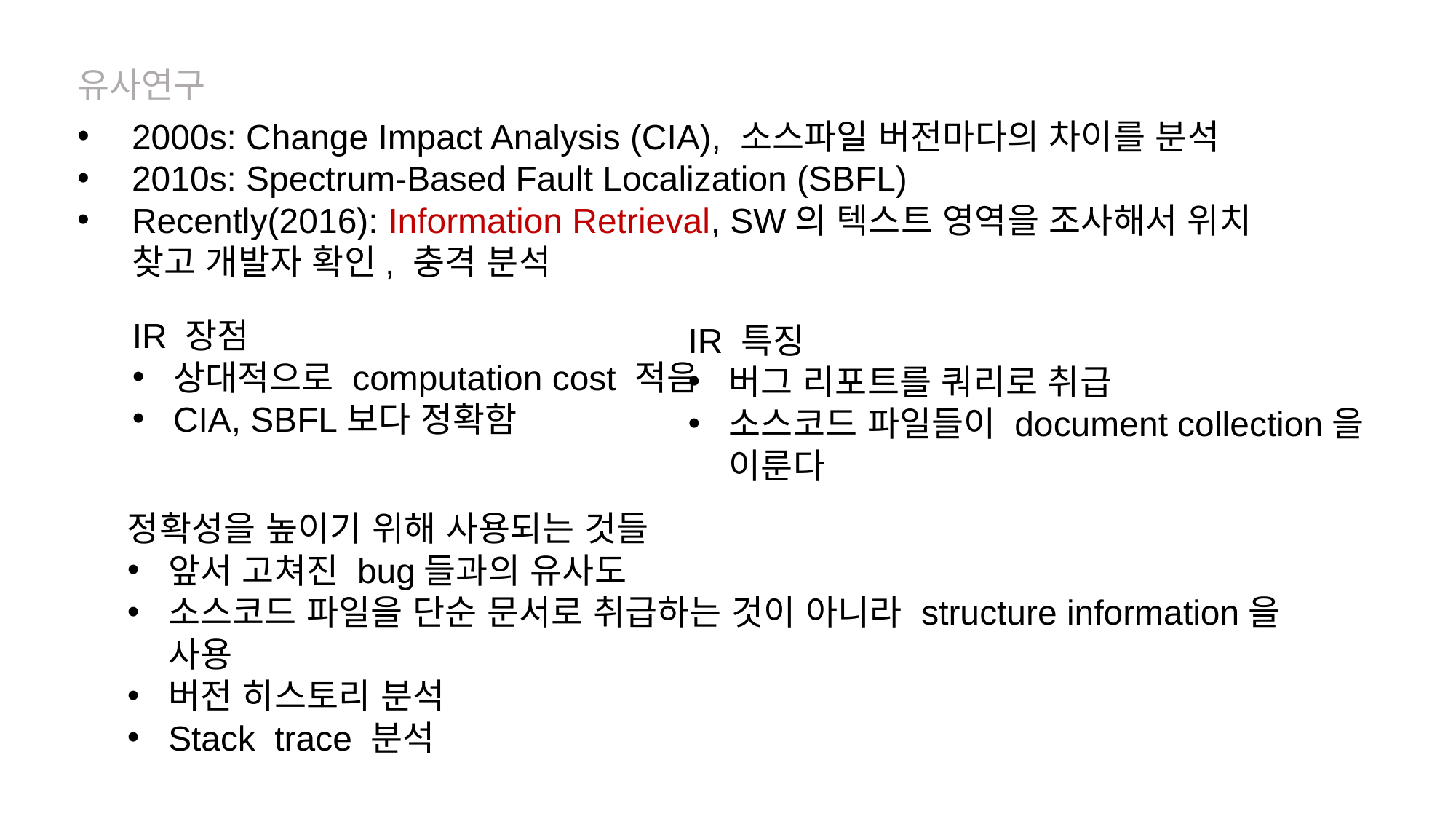

유사연구
2000s: Change Impact Analysis (CIA), 소스파일 버전마다의 차이를 분석
2010s: Spectrum-Based Fault Localization (SBFL)
Recently(2016): Information Retrieval, SW의 텍스트 영역을 조사해서 위치 찾고 개발자 확인, 충격 분석
IR 장점
상대적으로 computation cost 적음
CIA, SBFL보다 정확함
IR 특징
버그 리포트를 쿼리로 취급
소스코드 파일들이 document collection을 이룬다
정확성을 높이기 위해 사용되는 것들
앞서 고쳐진 bug들과의 유사도
소스코드 파일을 단순 문서로 취급하는 것이 아니라 structure information을 사용
버전 히스토리 분석
Stack  trace 분석